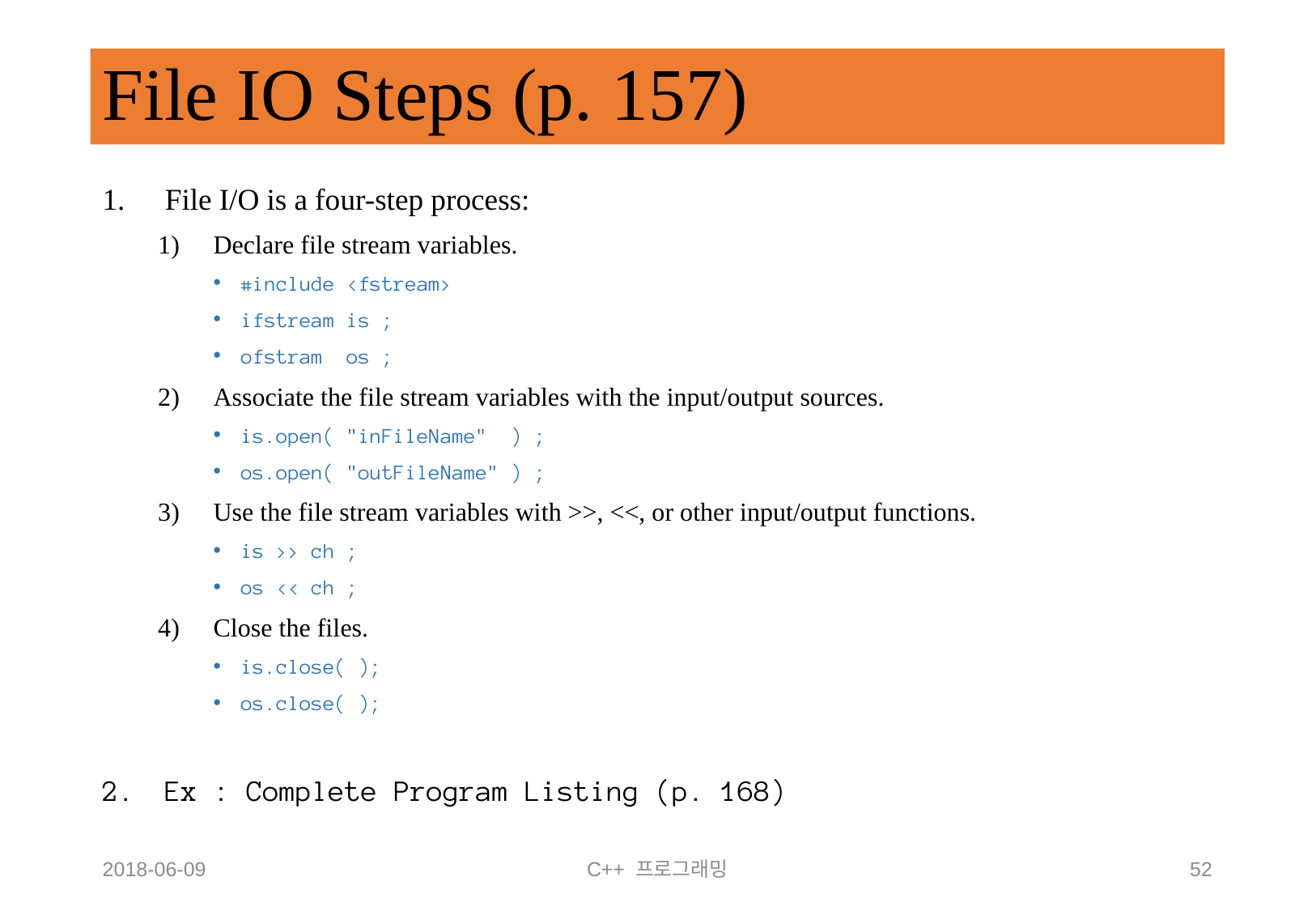

# File IO Steps (p. 157)
File I/O is a four-step process:
Declare file stream variables.
#include <fstream>
ifstream is ;
ofstram  os ;
Associate the file stream variables with the input/output sources.
is.open( "inFileName"  ) ;
os.open( "outFileName" ) ;
Use the file stream variables with >>, <<, or other input/output functions.
is >> ch ;
os << ch ;
Close the files.
is.close( );
os.close( );

Ex : Complete Program Listing (p. 168)
2018-06-09
C++ 프로그래밍
52